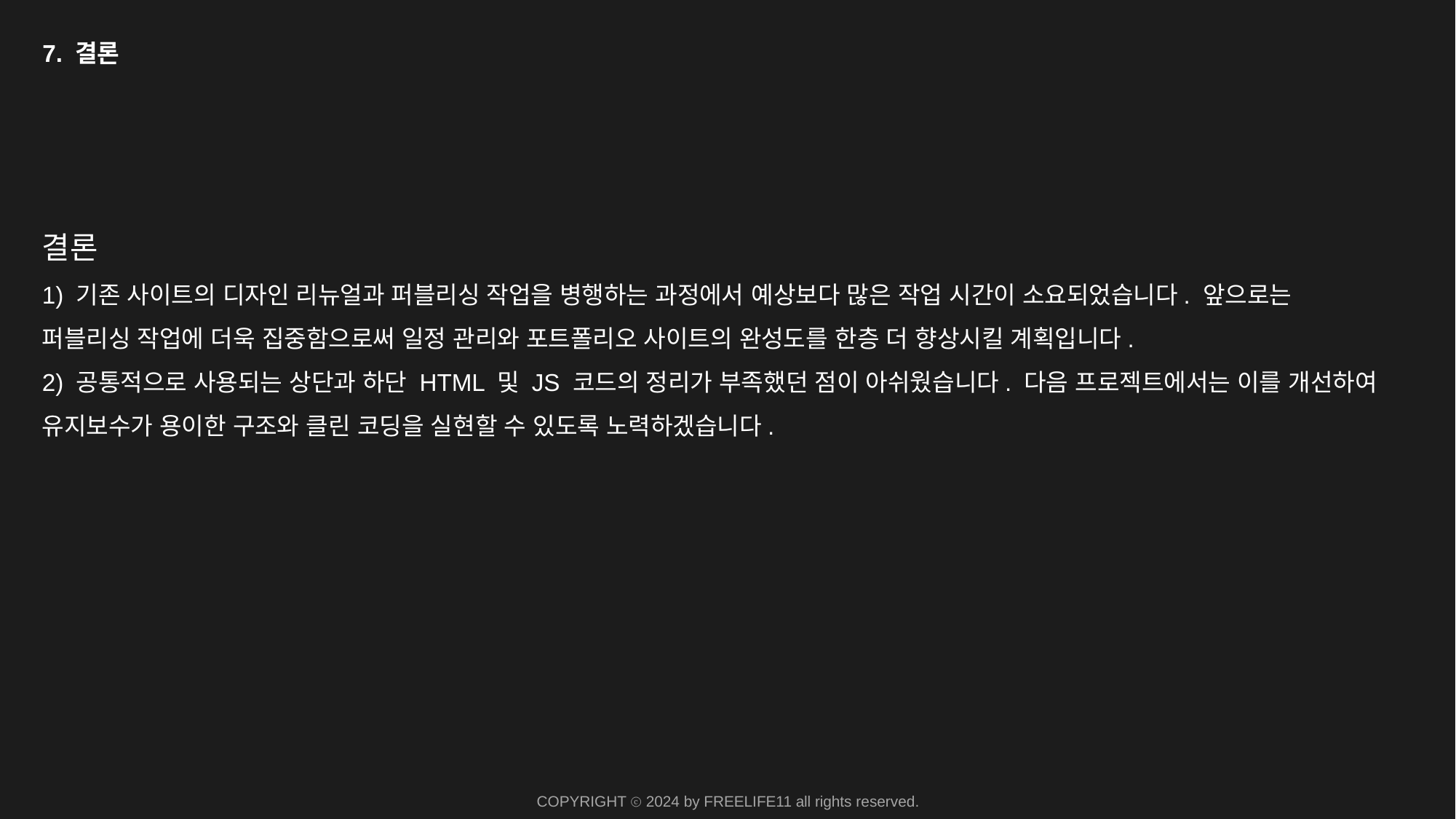

7. 결론
결론
1) 기존 사이트의 디자인 리뉴얼과 퍼블리싱 작업을 병행하는 과정에서 예상보다 많은 작업 시간이 소요되었습니다. 앞으로는 퍼블리싱 작업에 더욱 집중함으로써 일정 관리와 포트폴리오 사이트의 완성도를 한층 더 향상시킬 계획입니다.
2) 공통적으로 사용되는 상단과 하단 HTML 및 JS 코드의 정리가 부족했던 점이 아쉬웠습니다. 다음 프로젝트에서는 이를 개선하여 유지보수가 용이한 구조와 클린 코딩을 실현할 수 있도록 노력하겠습니다.
COPYRIGHT ⓒ 2024 by FREELIFE11 all rights reserved.